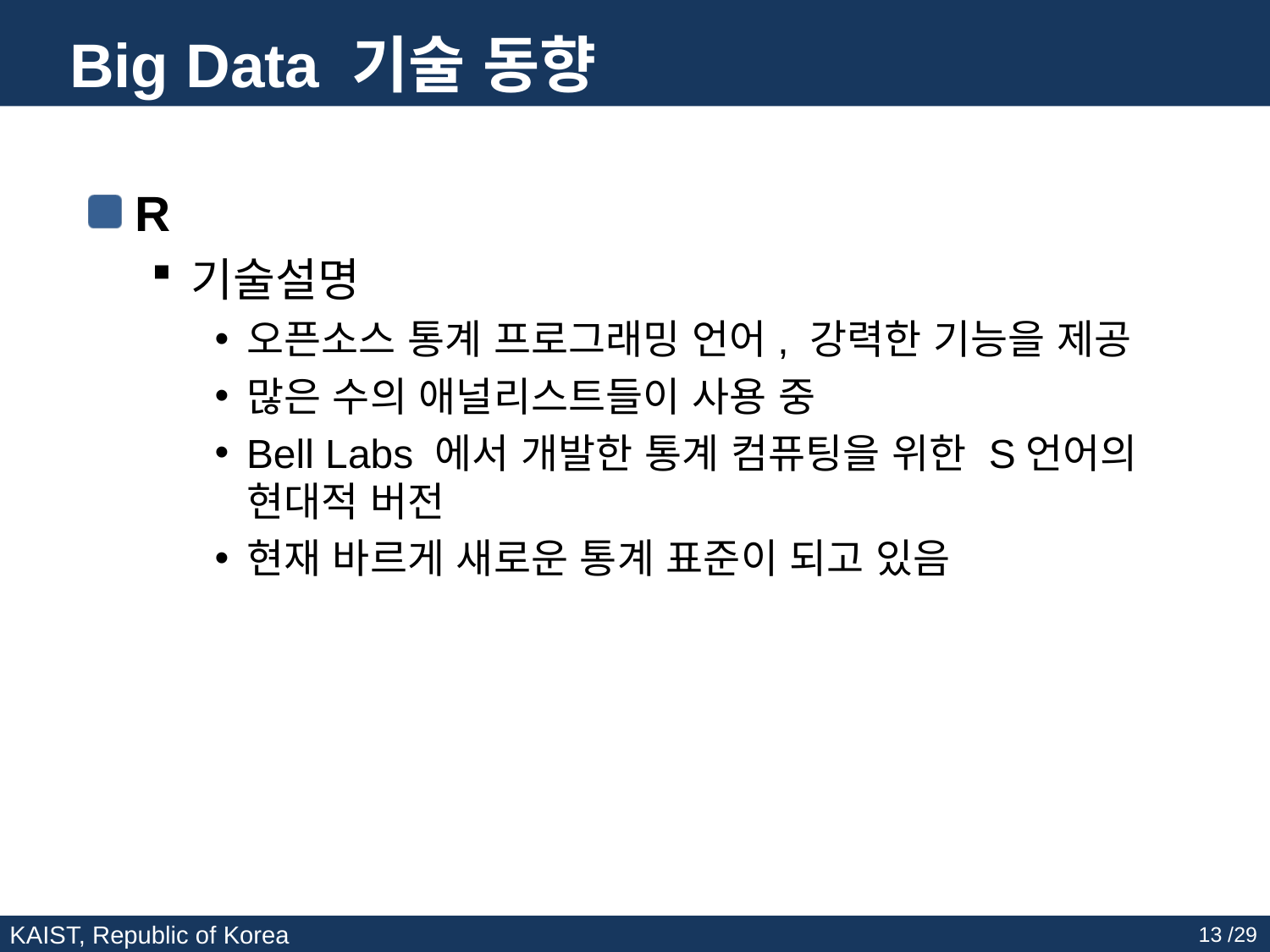

# Big Data 기술 동향
R
기술설명
오픈소스 통계 프로그래밍 언어, 강력한 기능을 제공
많은 수의 애널리스트들이 사용 중
Bell Labs 에서 개발한 통계 컴퓨팅을 위한 S언어의 현대적 버전
현재 바르게 새로운 통계 표준이 되고 있음

13